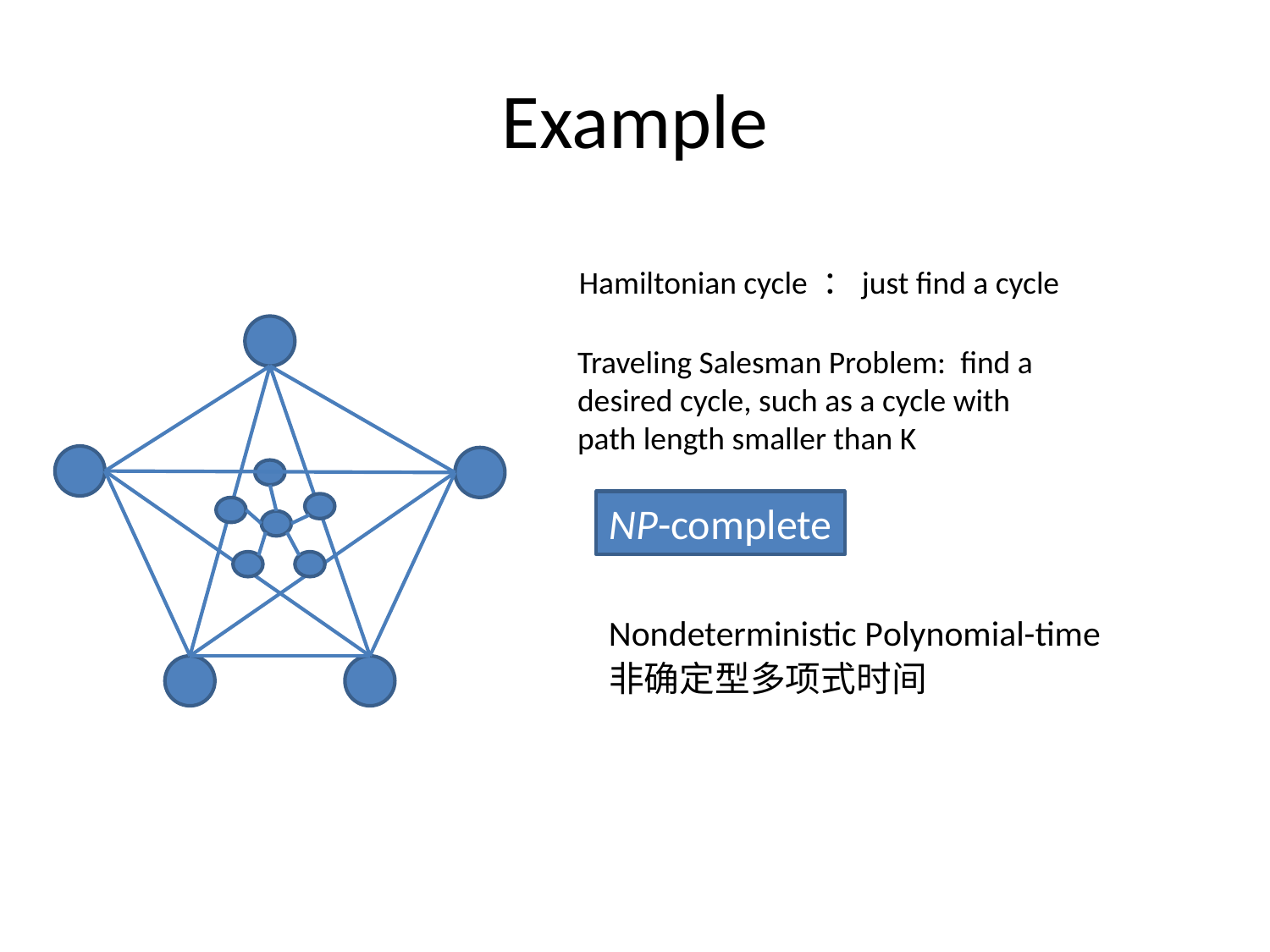

# Example
Hamiltonian cycle ：just find a cycle

Traveling Salesman Problem:  find a desired cycle, such as a cycle with path length smaller than K

NP-complete

Nondeterministic Polynomial-time
非确定型多项式时间